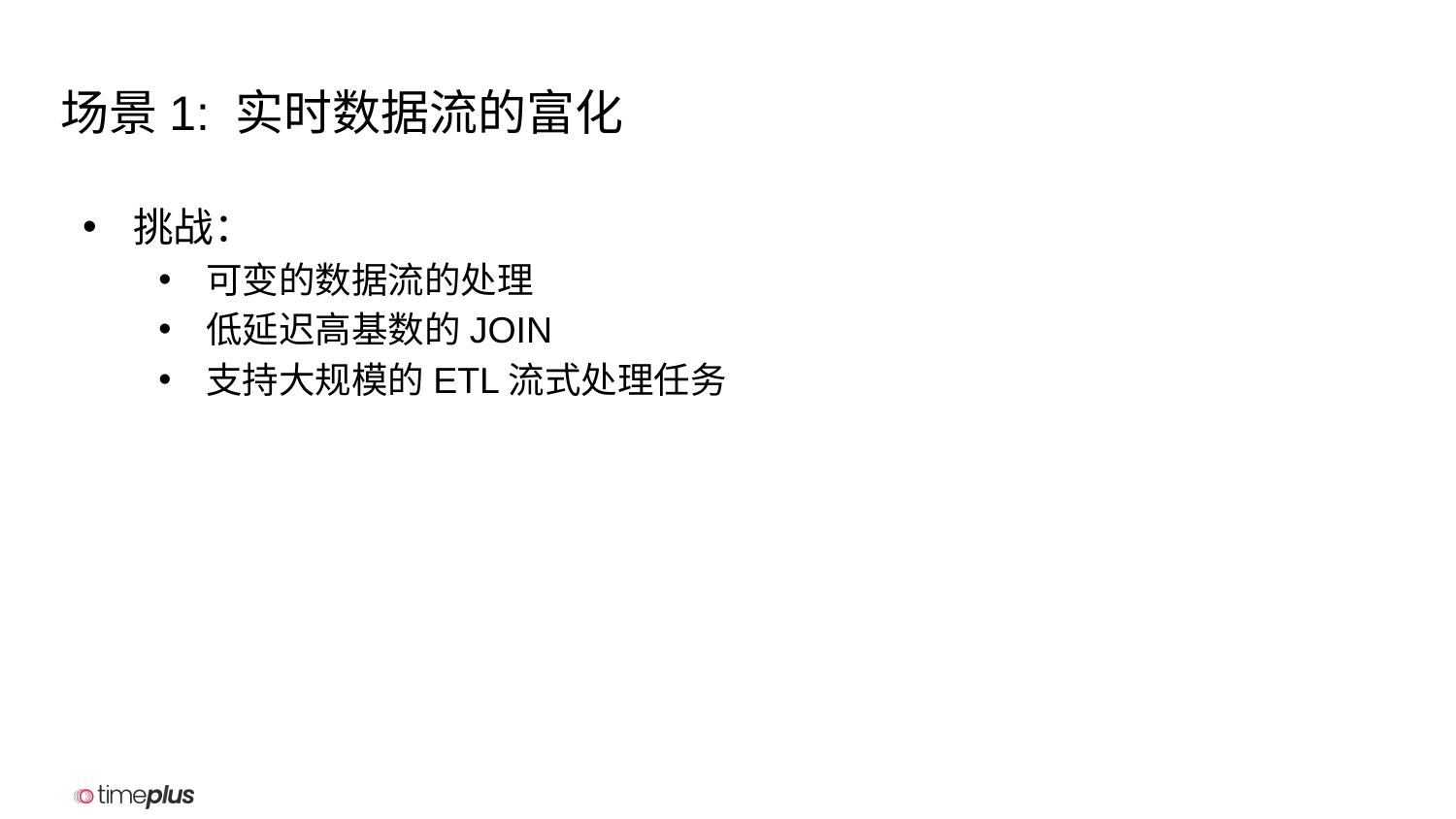

# 场景1: 实时数据流的富化
挑战：
可变的数据流的处理
低延迟高基数的JOIN
支持大规模的ETL流式处理任务